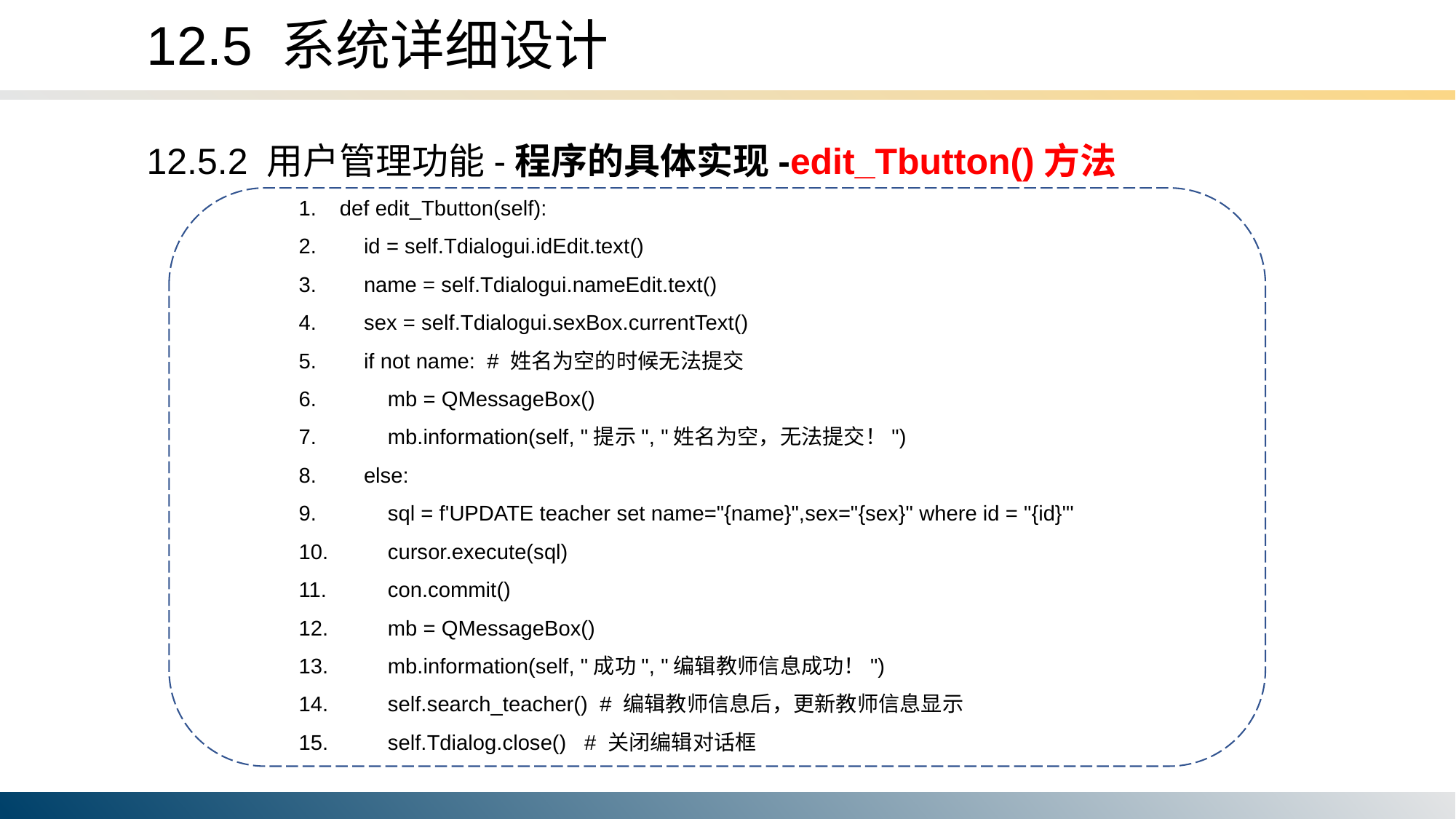

12.5 系统详细设计
12.5.2 用户管理功能-程序的具体实现-edit_Tbutton()方法
def edit_Tbutton(self):
    id = self.Tdialogui.idEdit.text()
    name = self.Tdialogui.nameEdit.text()
    sex = self.Tdialogui.sexBox.currentText()
    if not name:  # 姓名为空的时候无法提交
        mb = QMessageBox()
        mb.information(self, "提示", "姓名为空，无法提交！")
    else:
        sql = f'UPDATE teacher set name="{name}",sex="{sex}" where id = "{id}"'
        cursor.execute(sql)
        con.commit()
        mb = QMessageBox()
        mb.information(self, "成功", "编辑教师信息成功！")
        self.search_teacher()  # 编辑教师信息后，更新教师信息显示
        self.Tdialog.close()   # 关闭编辑对话框